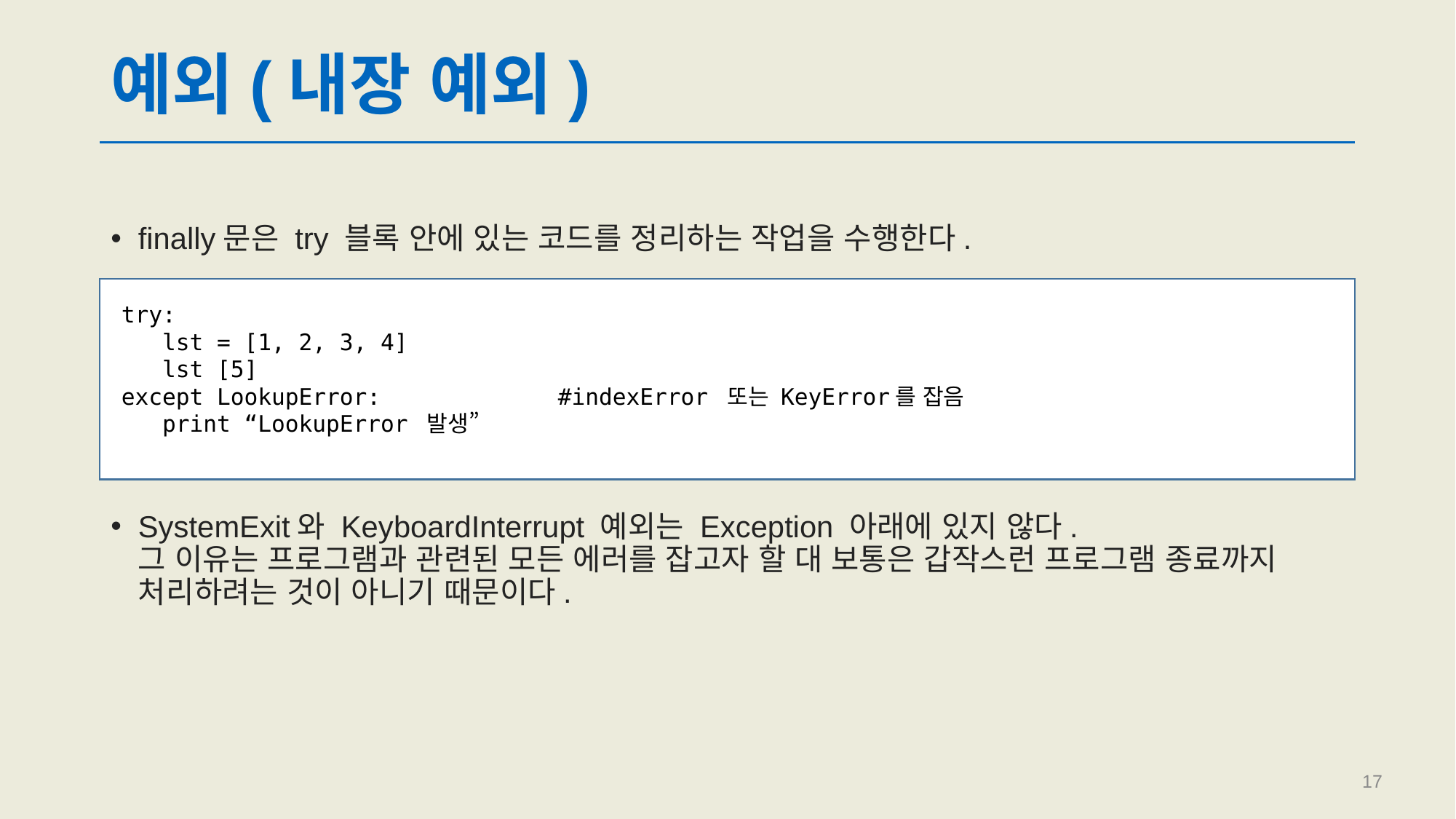

# 예외(내장 예외)

finally문은 try 블록 안에 있는 코드를 정리하는 작업을 수행한다.

SystemExit와 KeyboardInterrupt 예외는 Exception 아래에 있지 않다.
그 이유는 프로그램과 관련된 모든 에러를 잡고자 할 대 보통은 갑작스런 프로그램 종료까지 처리하려는 것이 아니기 때문이다.

try:
   lst = [1, 2, 3, 4]
   lst [5]
except LookupError:		#indexError 또는 KeyError를 잡음
   print “LookupError 발생”

17